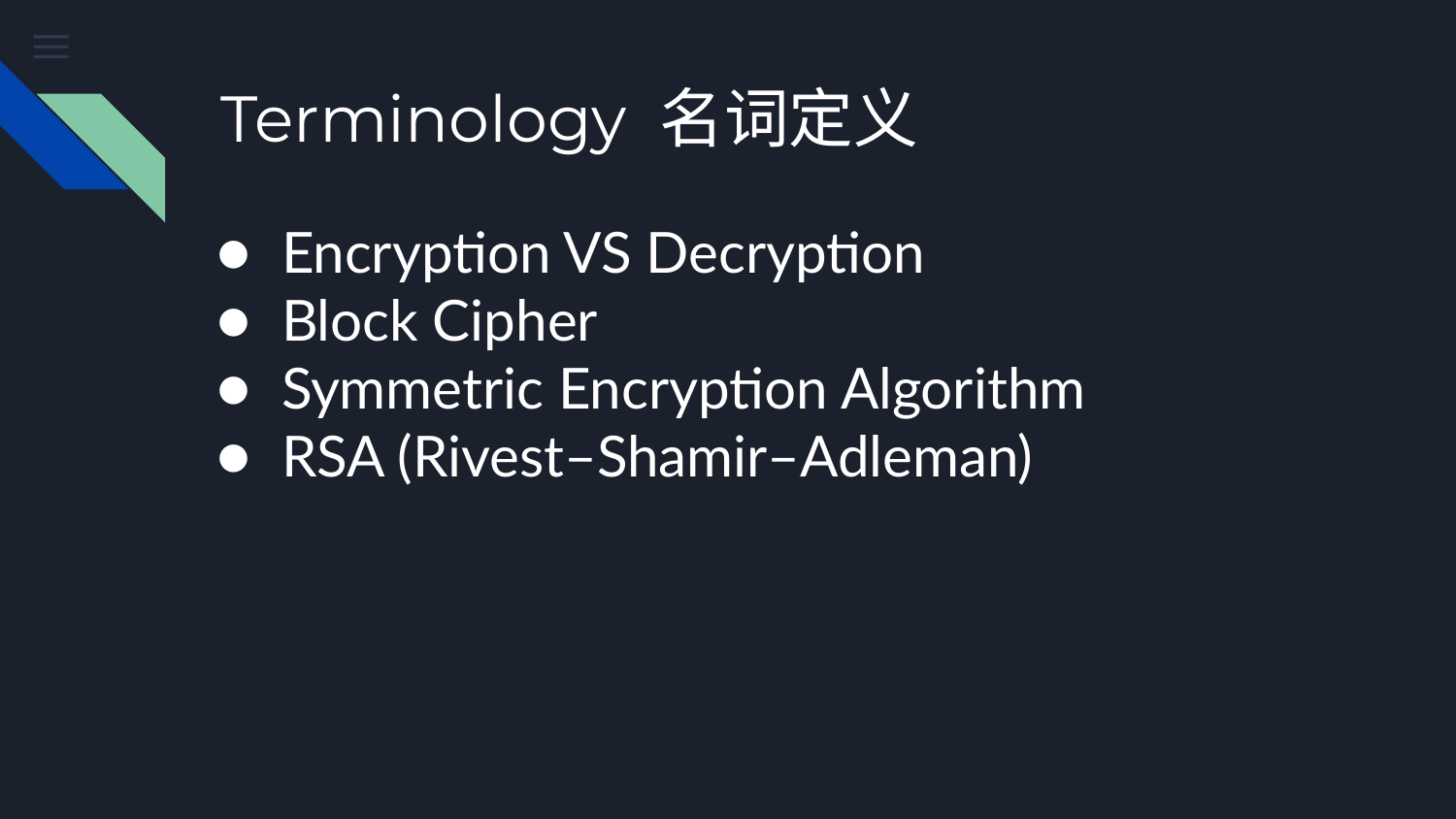

# Terminology 名词定义
Encryption VS Decryption
Block Cipher
Symmetric Encryption Algorithm
RSA (Rivest–Shamir–Adleman)